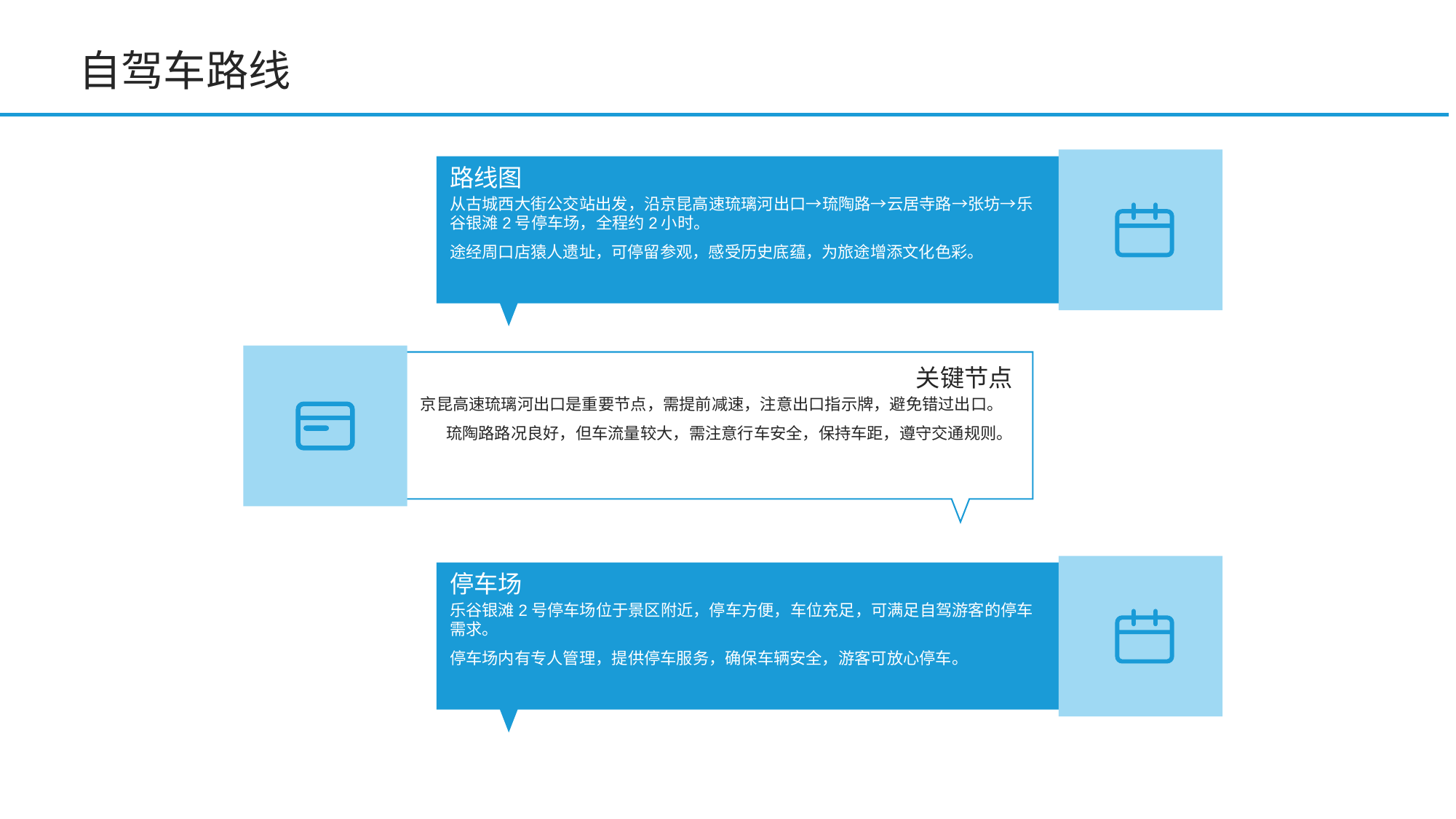

自驾车路线

路线图
从古城西大街公交站出发，沿京昆高速琉璃河出口→琉陶路→云居寺路→张坊→乐谷银滩2号停车场，全程约2小时。
途经周口店猿人遗址，可停留参观，感受历史底蕴，为旅途增添文化色彩。

关键节点
京昆高速琉璃河出口是重要节点，需提前减速，注意出口指示牌，避免错过出口。
琉陶路路况良好，但车流量较大，需注意行车安全，保持车距，遵守交通规则。

停车场
乐谷银滩2号停车场位于景区附近，停车方便，车位充足，可满足自驾游客的停车需求。
停车场内有专人管理，提供停车服务，确保车辆安全，游客可放心停车。